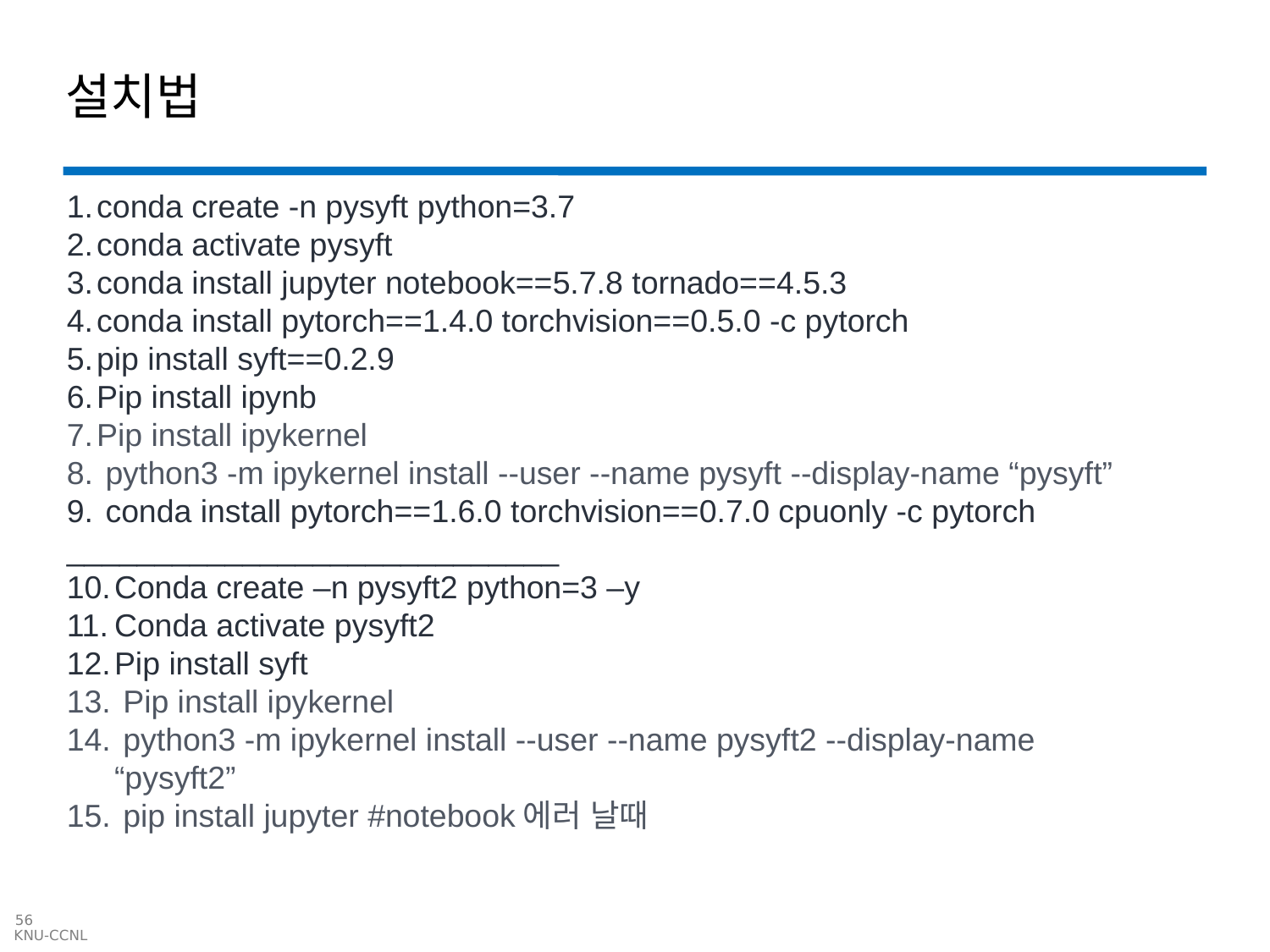

# 설치법
conda create -n pysyft python=3.7
conda activate pysyft
conda install jupyter notebook==5.7.8 tornado==4.5.3
conda install pytorch==1.4.0 torchvision==0.5.0 -c pytorch
pip install syft==0.2.9
Pip install ipynb
Pip install ipykernel
 python3 -m ipykernel install --user --name pysyft --display-name “pysyft”
 conda install pytorch==1.6.0 torchvision==0.7.0 cpuonly -c pytorch
____________________________
Conda create –n pysyft2 python=3 –y
Conda activate pysyft2
Pip install syft
 Pip install ipykernel
 python3 -m ipykernel install --user --name pysyft2 --display-name “pysyft2”
 pip install jupyter #notebook에러 날때